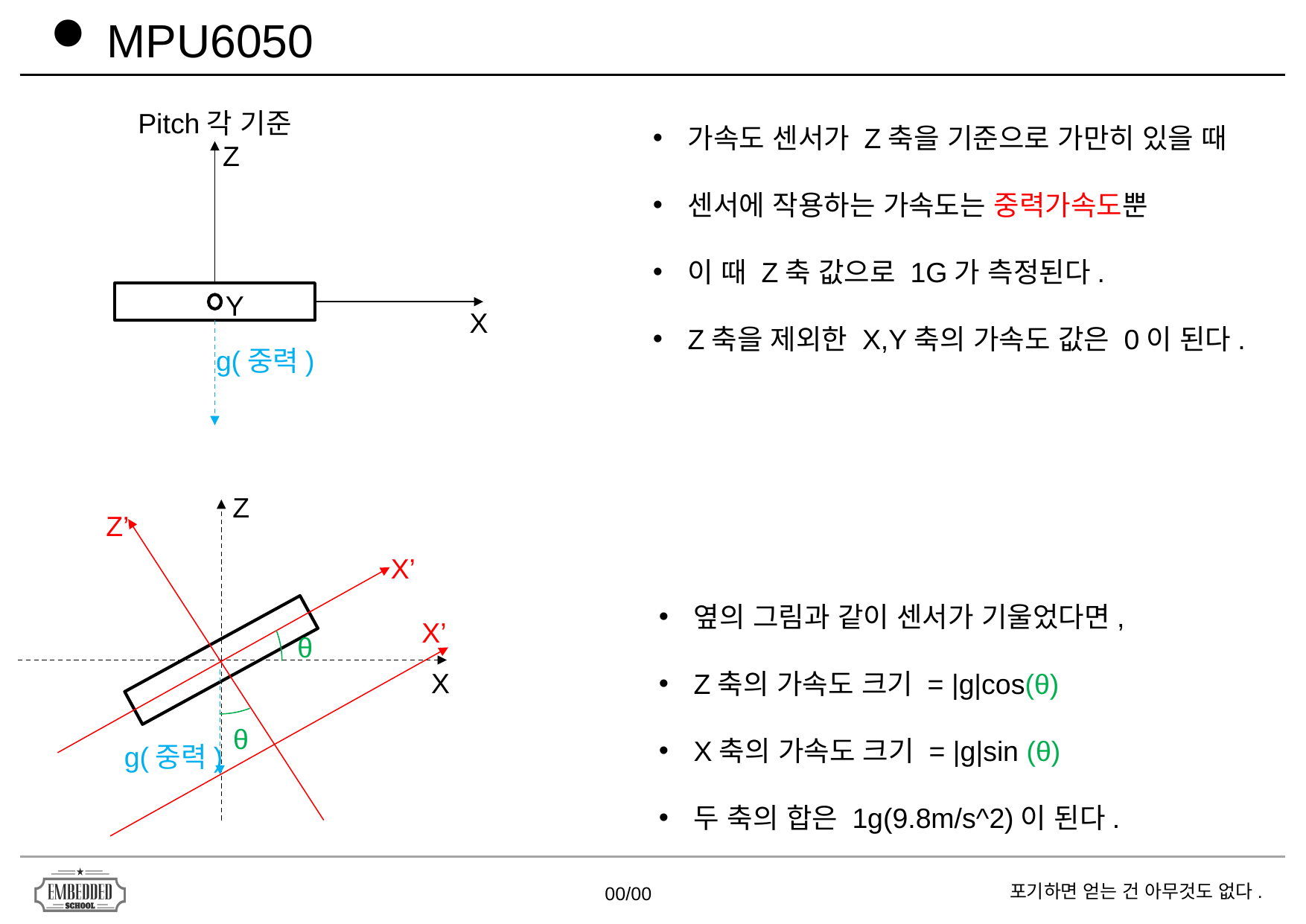

MPU6050
Pitch각 기준
Z
Y

X
g(중력)
가속도 센서가 Z축을 기준으로 가만히 있을 때

센서에 작용하는 가속도는 중력가속도뿐

이 때 Z축 값으로 1G가 측정된다.

Z축을 제외한 X,Y축의 가속도 값은 0이 된다.
Z
Z’

X’

옆의 그림과 같이 센서가 기울었다면,

Z축의 가속도 크기 = |g|cos(θ)

X축의 가속도 크기 = |g|sin (θ)

두 축의 합은 1g(9.8m/s^2)이 된다.
X’
θ

X
θ
g(중력)
00/00